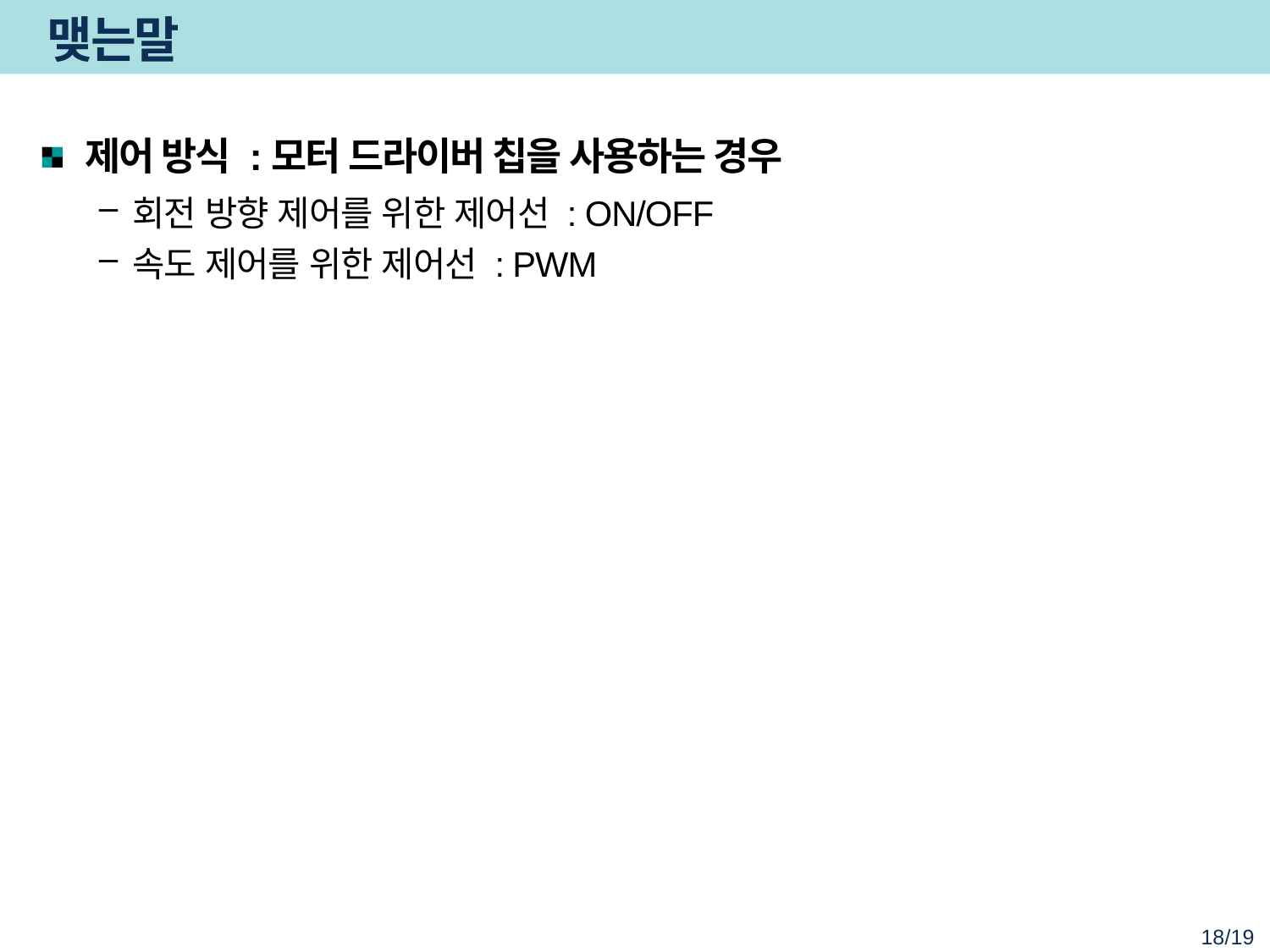

# 맺는말
제어 방식 :모터 드라이버 칩을 사용하는 경우
회전 방향 제어를 위한 제어선 : ON/OFF
속도 제어를 위한 제어선 : PWM